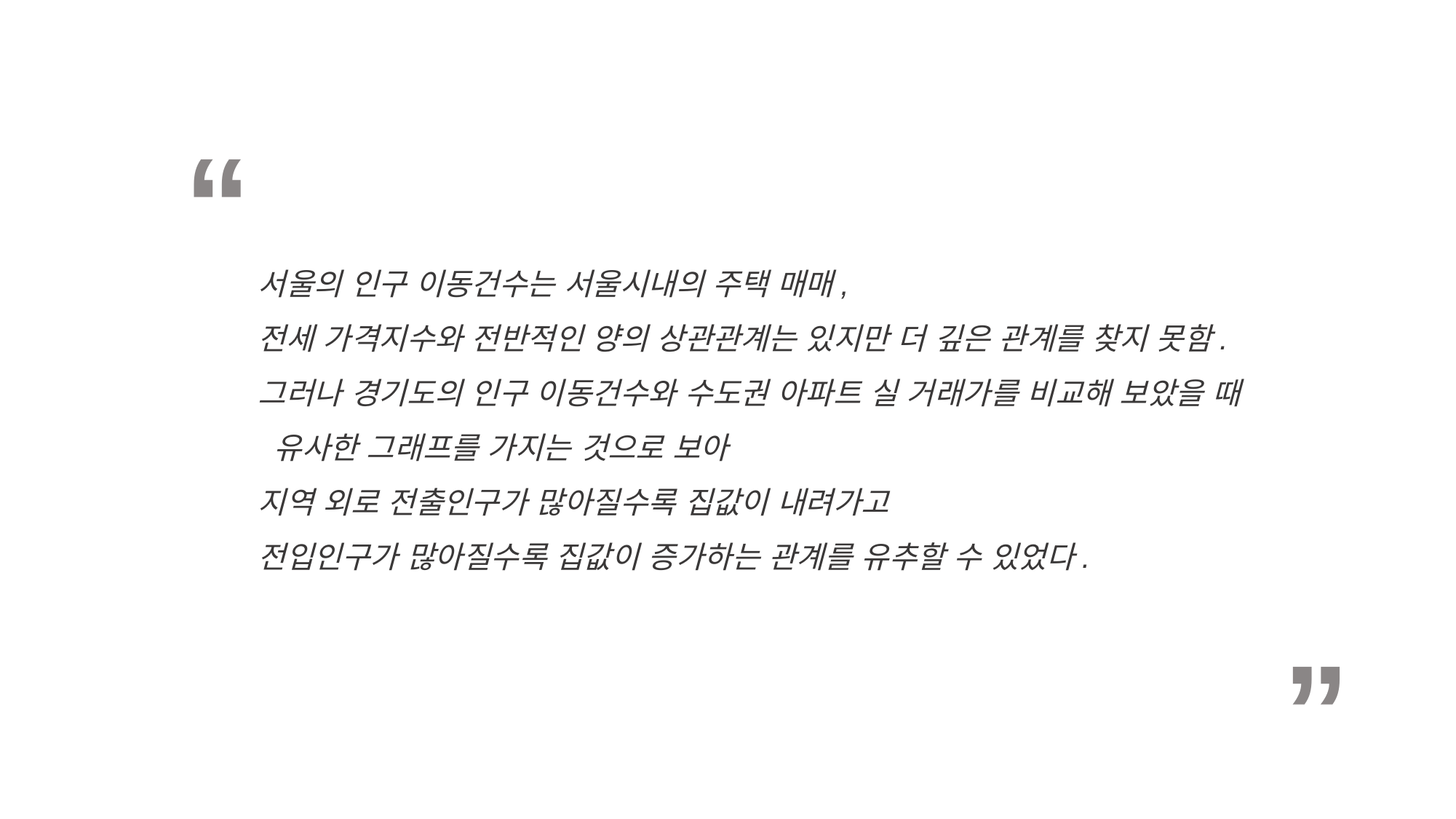

“
서울의 인구 이동건수는 서울시내의 주택 매매,
전세 가격지수와 전반적인 양의 상관관계는 있지만 더 깊은 관계를 찾지 못함.
그러나 경기도의 인구 이동건수와 수도권 아파트 실 거래가를 비교해 보았을 때
 유사한 그래프를 가지는 것으로 보아
지역 외로 전출인구가 많아질수록 집값이 내려가고
전입인구가 많아질수록 집값이 증가하는 관계를 유추할 수 있었다.
”